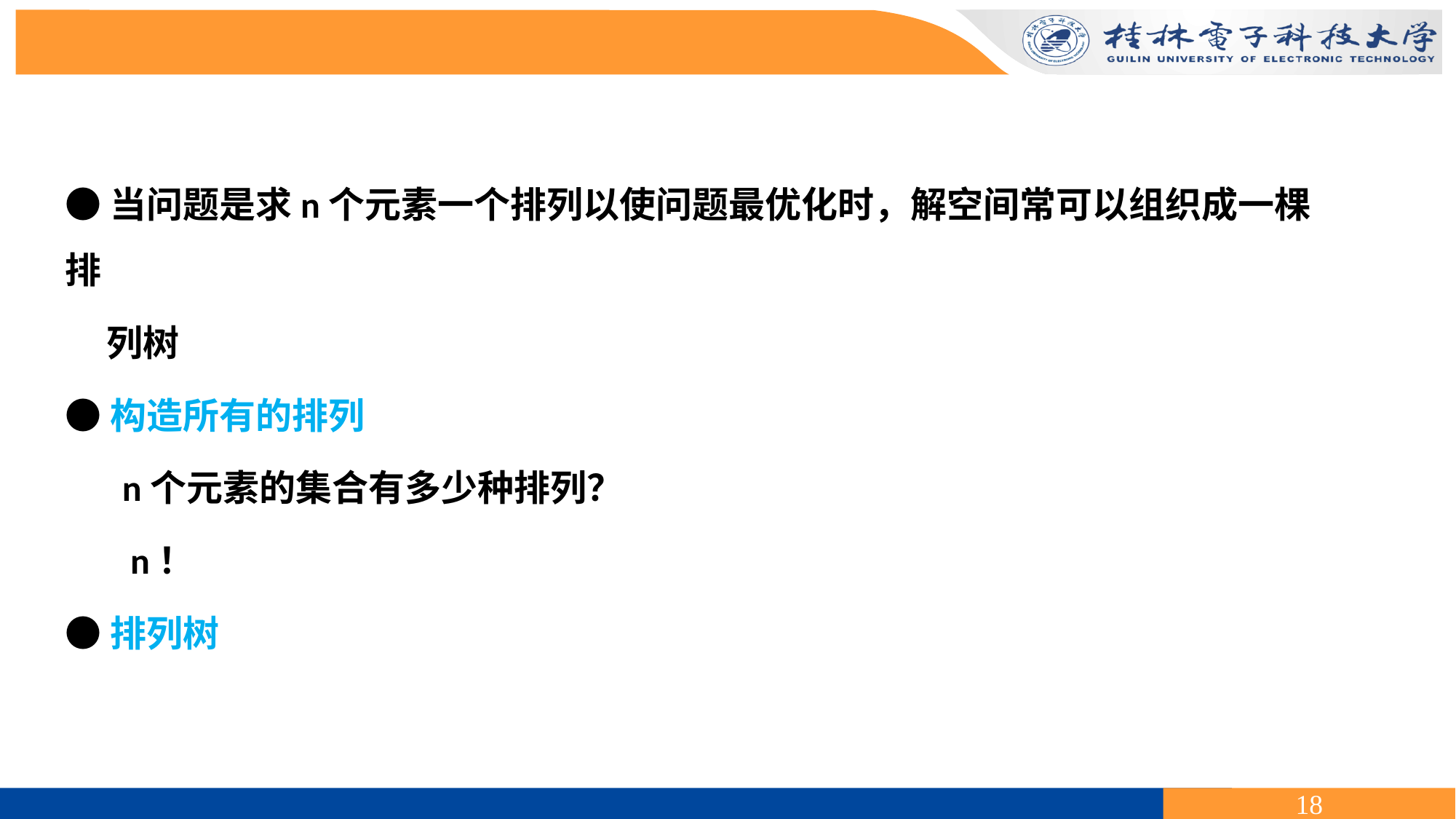

●当问题是求n个元素一个排列以使问题最优化时，解空间常可以组织成一棵排
    列树
●构造所有的排列
       n个元素的集合有多少种排列？
        n！
●排列树